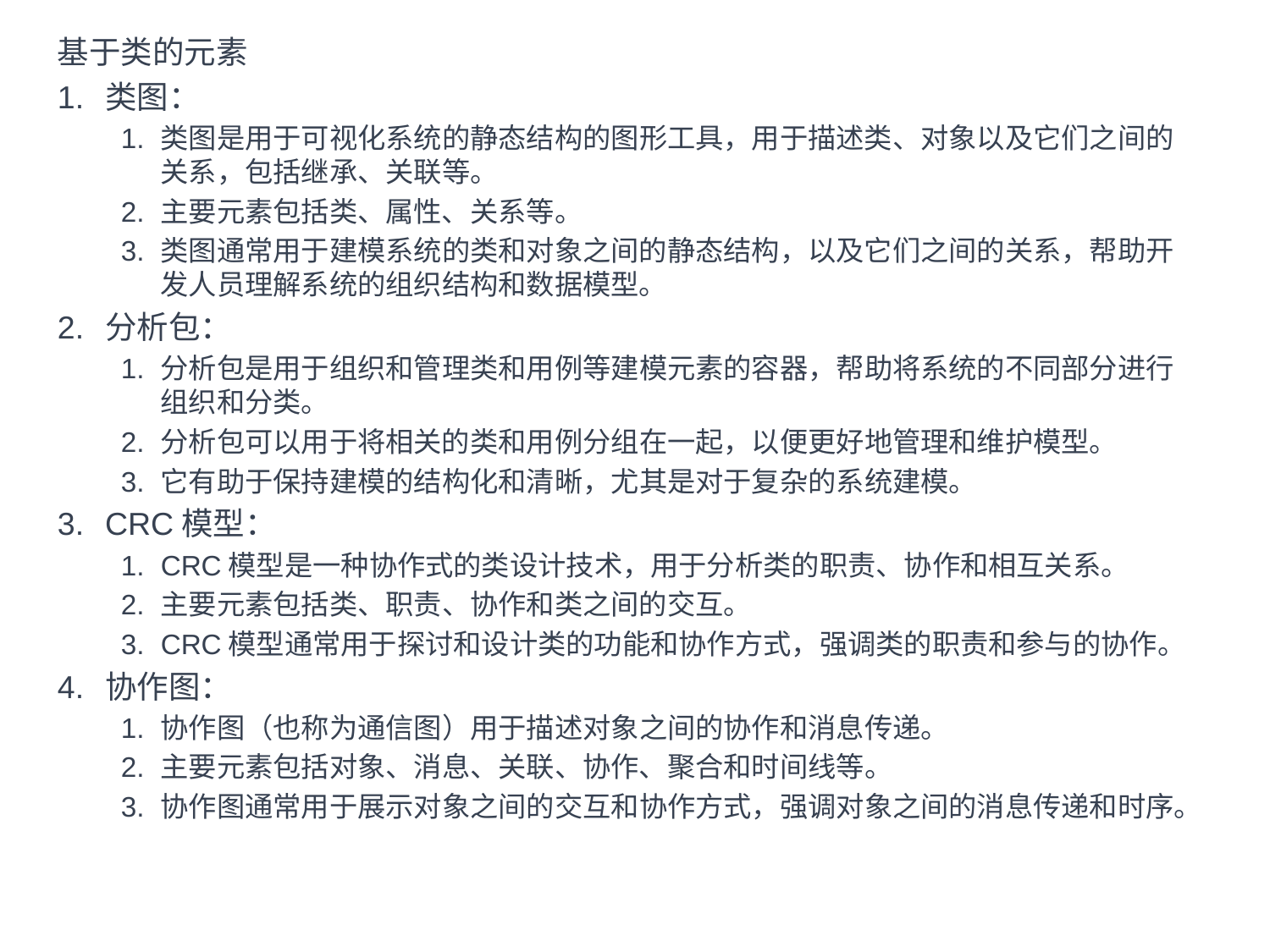

基于类的元素
类图：
类图是用于可视化系统的静态结构的图形工具，用于描述类、对象以及它们之间的关系，包括继承、关联等。
主要元素包括类、属性、关系等。
类图通常用于建模系统的类和对象之间的静态结构，以及它们之间的关系，帮助开发人员理解系统的组织结构和数据模型。
分析包：
分析包是用于组织和管理类和用例等建模元素的容器，帮助将系统的不同部分进行组织和分类。
分析包可以用于将相关的类和用例分组在一起，以便更好地管理和维护模型。
它有助于保持建模的结构化和清晰，尤其是对于复杂的系统建模。
CRC模型：
CRC模型是一种协作式的类设计技术，用于分析类的职责、协作和相互关系。
主要元素包括类、职责、协作和类之间的交互。
CRC模型通常用于探讨和设计类的功能和协作方式，强调类的职责和参与的协作。
协作图：
协作图（也称为通信图）用于描述对象之间的协作和消息传递。
主要元素包括对象、消息、关联、协作、聚合和时间线等。
协作图通常用于展示对象之间的交互和协作方式，强调对象之间的消息传递和时序。